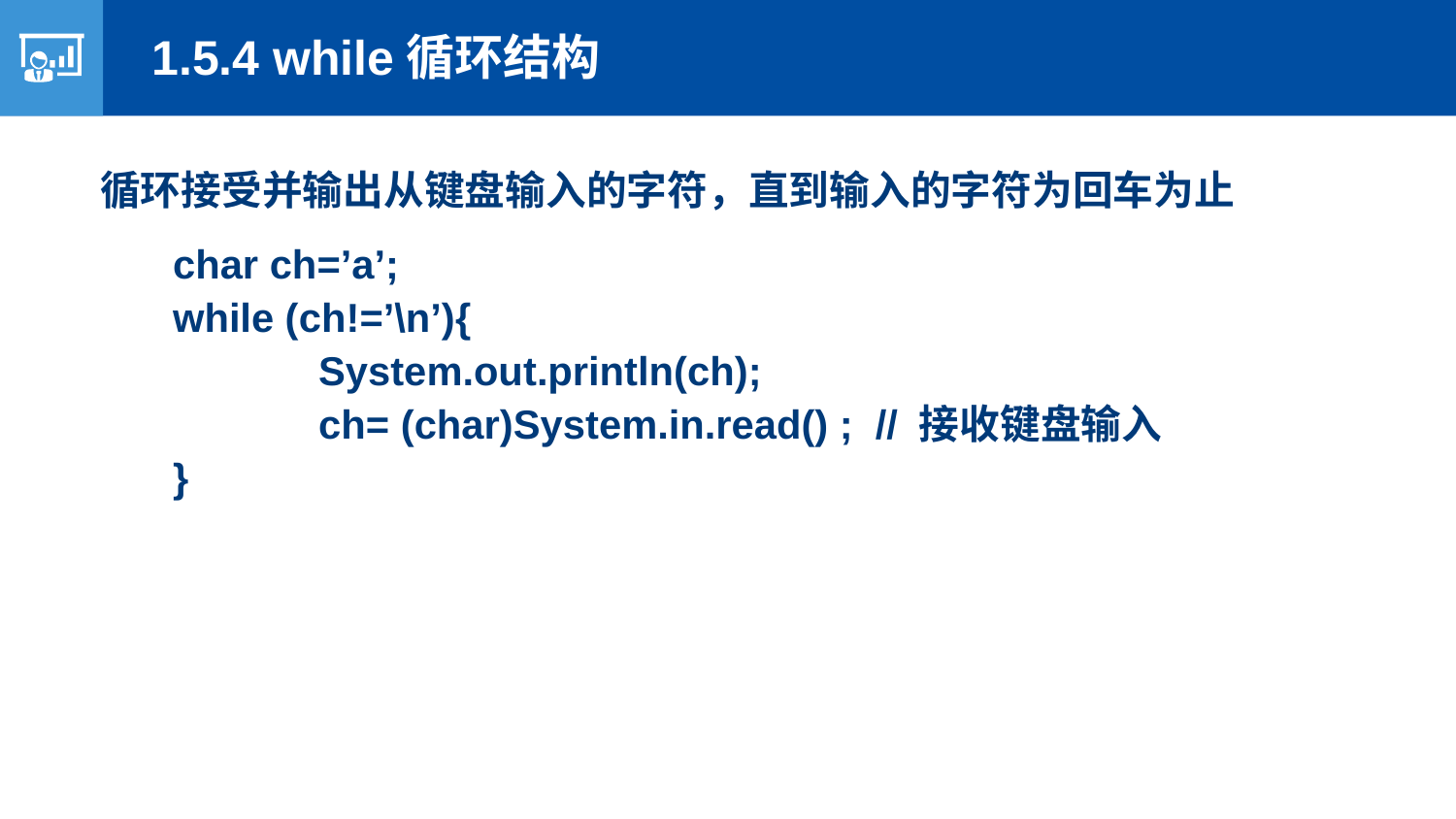

1.5.4 while循环结构
循环接受并输出从键盘输入的字符，直到输入的字符为回车为止
char ch=’a’;
while (ch!=’\n’){
	System.out.println(ch);
	ch= (char)System.in.read() ;  // 接收键盘输入
}